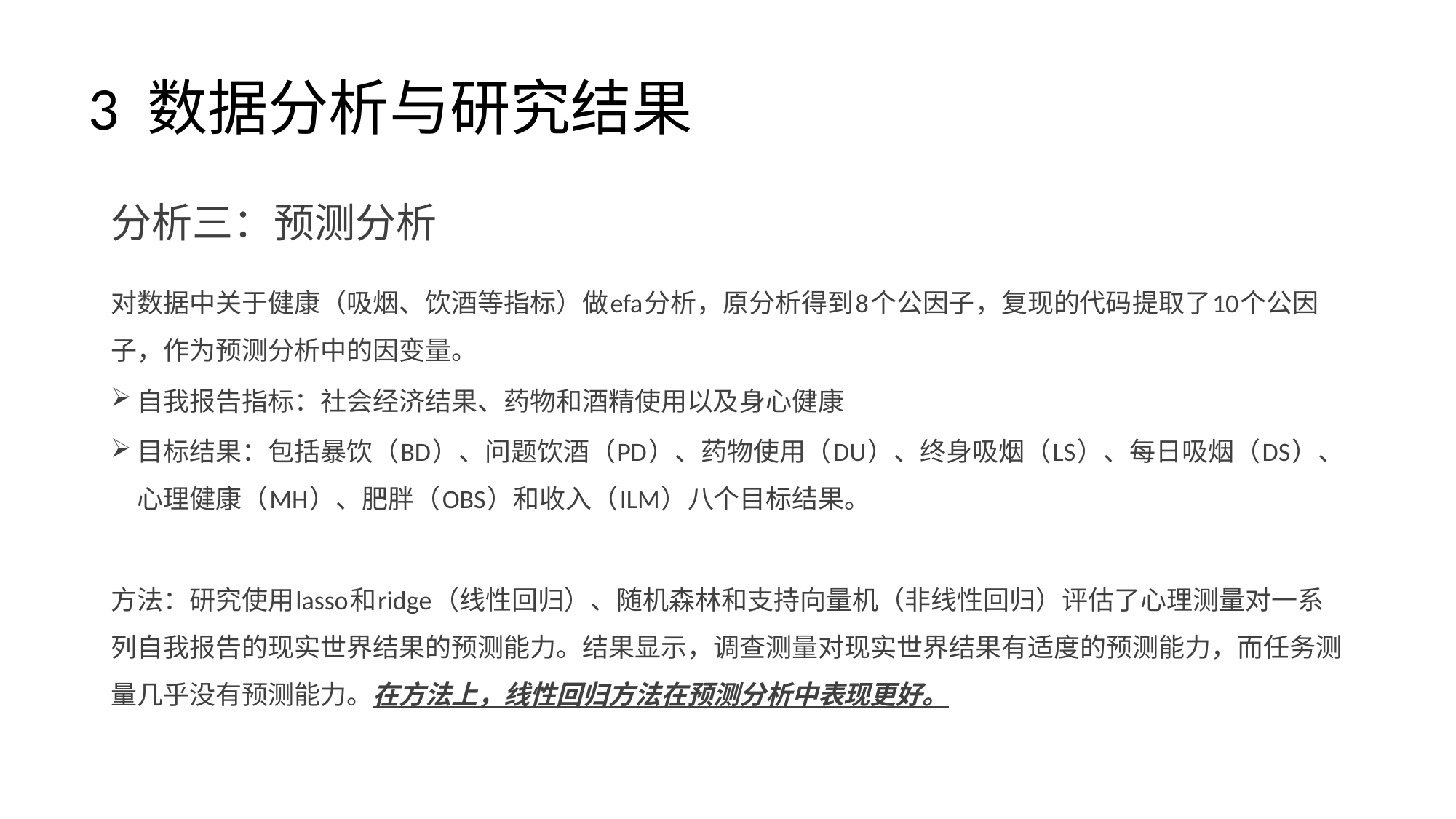

# 3 数据分析与研究结果
分析三：预测分析

对数据中关于健康（吸烟、饮酒等指标）做efa分析，原分析得到8个公因子，复现的代码提取了10个公因子，作为预测分析中的因变量。
自我报告指标：社会经济结果、药物和酒精使用以及身心健康
目标结果：包括暴饮（BD）、问题饮酒（PD）、药物使用（DU）、终身吸烟（LS）、每日吸烟（DS）、心理健康（MH）、肥胖（OBS）和收入（ILM）八个目标结果。

方法：研究使用lasso和ridge（线性回归）、随机森林和支持向量机（非线性回归）评估了心理测量对一系列自我报告的现实世界结果的预测能力。结果显示，调查测量对现实世界结果有适度的预测能力，而任务测量几乎没有预测能力。在方法上，线性回归方法在预测分析中表现更好。